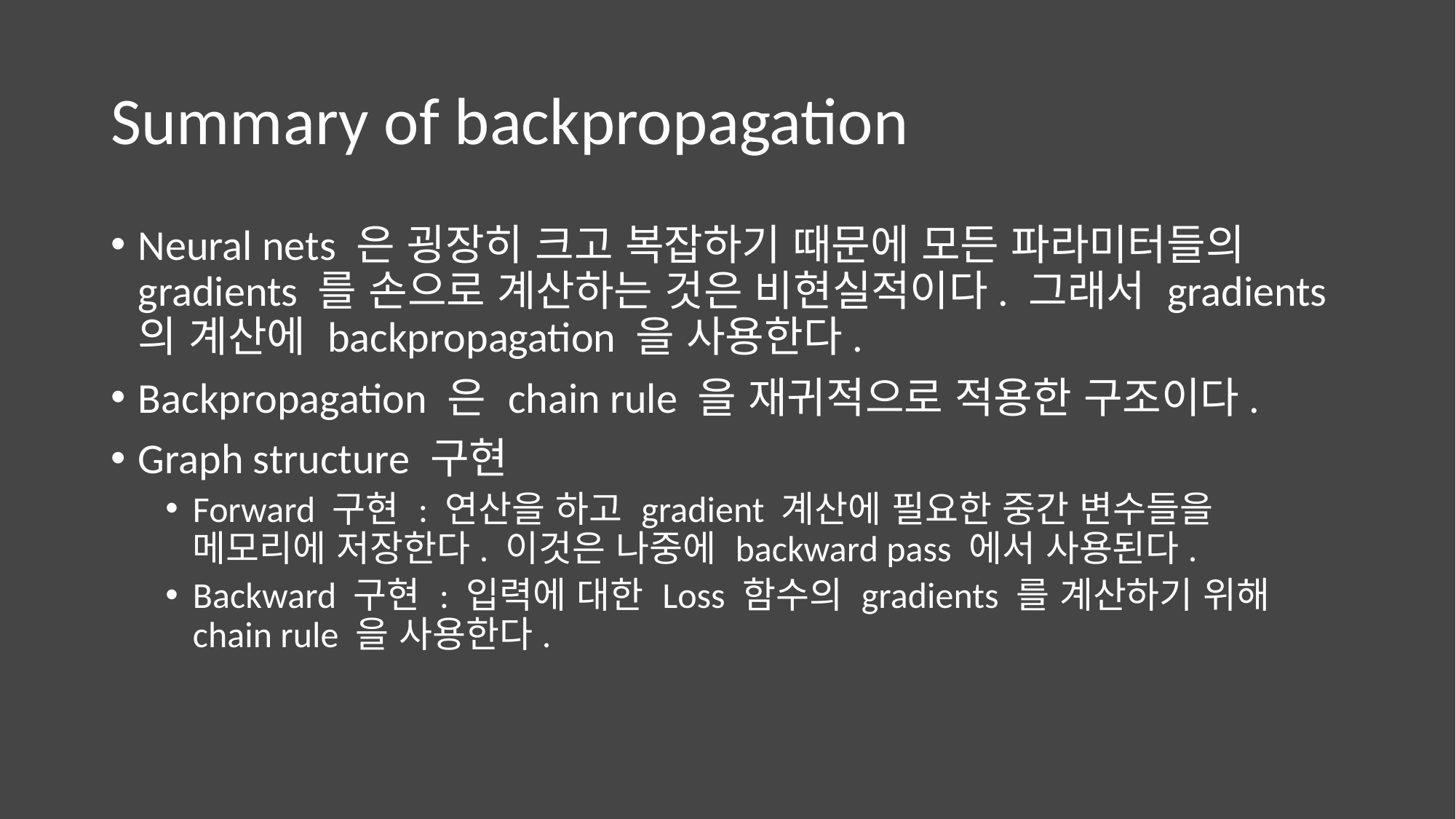

# Summary of backpropagation
Neural nets 은 굉장히 크고 복잡하기 때문에 모든 파라미터들의 gradients 를 손으로 계산하는 것은 비현실적이다. 그래서 gradients 의 계산에 backpropagation 을 사용한다.
Backpropagation 은 chain rule 을 재귀적으로 적용한 구조이다.
Graph structure 구현
Forward 구현 : 연산을 하고 gradient 계산에 필요한 중간 변수들을 메모리에 저장한다. 이것은 나중에 backward pass 에서 사용된다.
Backward 구현 : 입력에 대한 Loss 함수의 gradients 를 계산하기 위해 chain rule 을 사용한다.